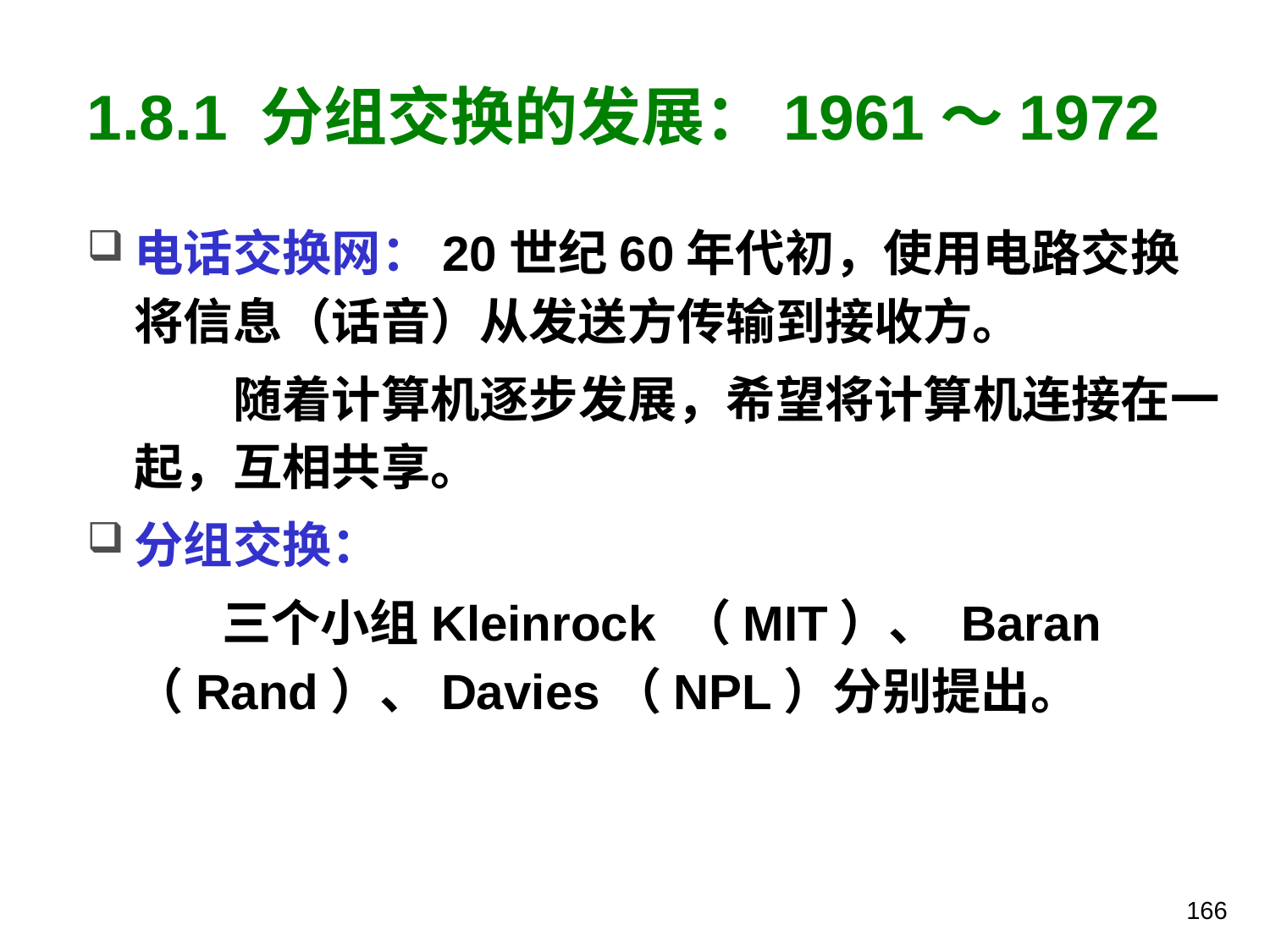

# 1.8.1 分组交换的发展：1961～1972
电话交换网：20世纪60年代初，使用电路交换将信息（话音）从发送方传输到接收方。
            随着计算机逐步发展，希望将计算机连接在一起，互相共享。
分组交换：
           三个小组Kleinrock （MIT）、 Baran （Rand）、Davies（NPL）分别提出。
166